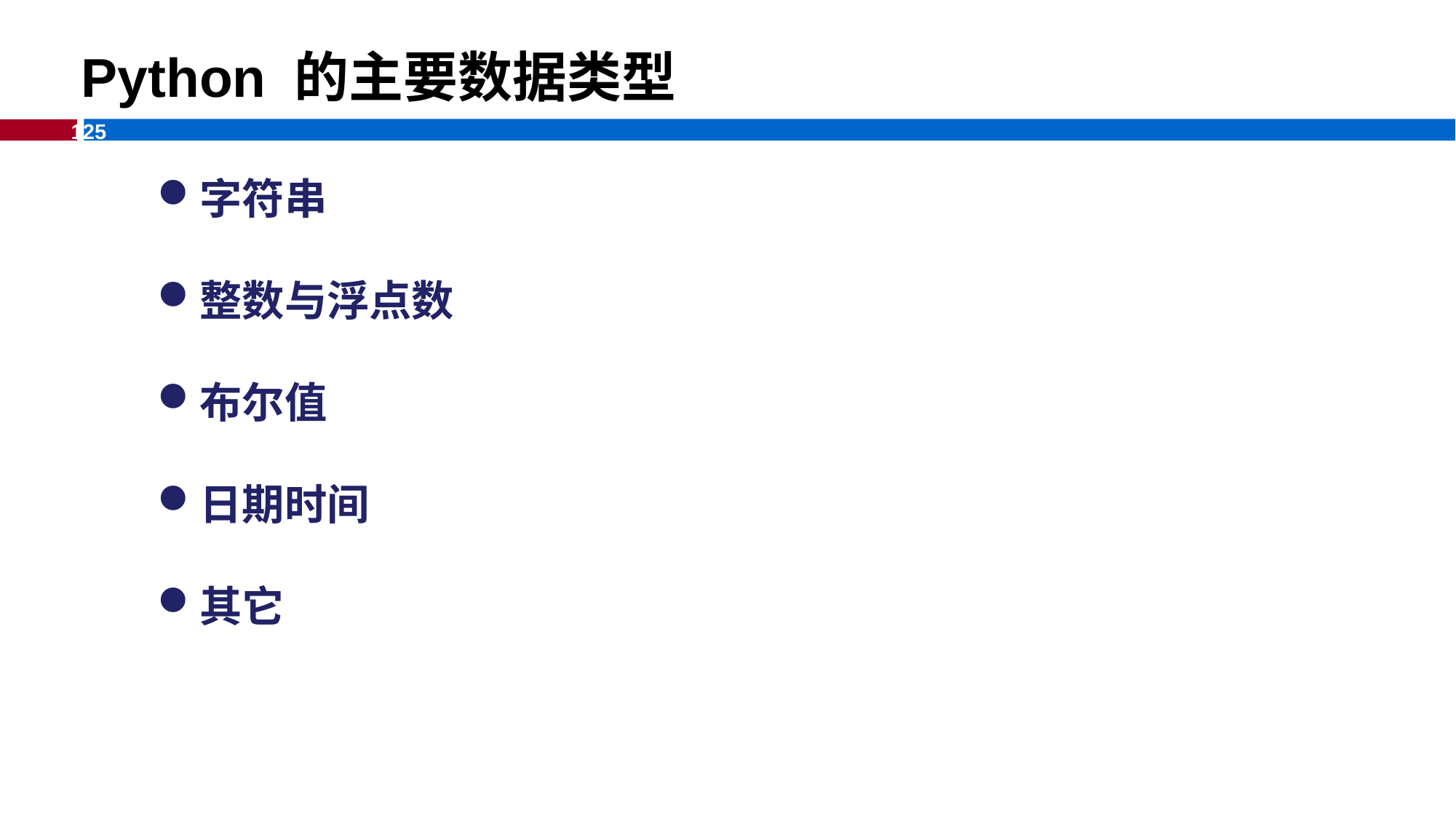

Python 的主要数据类型
字符串

整数与浮点数

布尔值

日期时间

其它